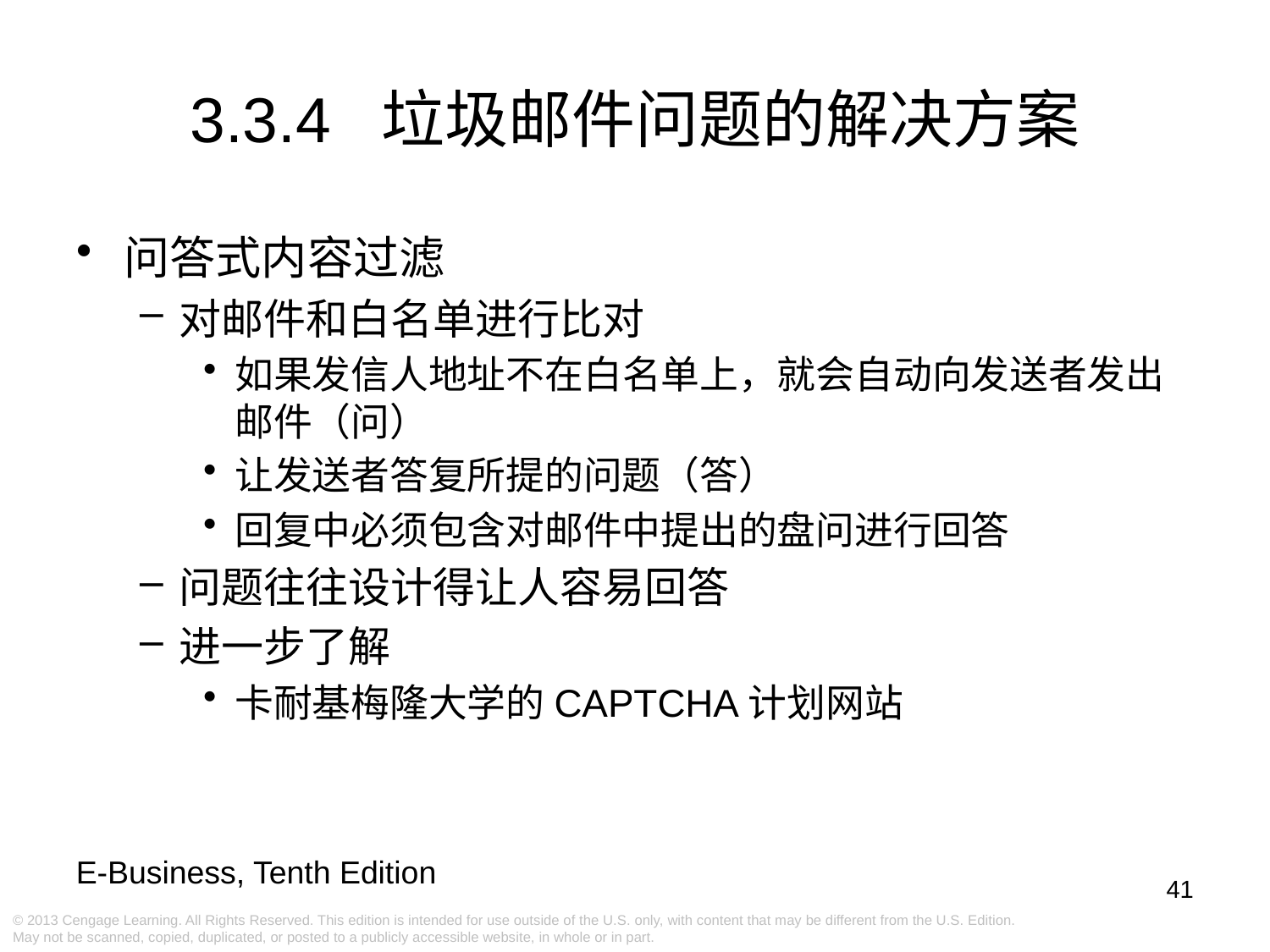

# 3.3.4  垃圾邮件问题的解决方案
问答式内容过滤
对邮件和白名单进行比对
如果发信人地址不在白名单上，就会自动向发送者发出邮件（问）
让发送者答复所提的问题（答）
回复中必须包含对邮件中提出的盘问进行回答
问题往往设计得让人容易回答
进一步了解
卡耐基梅隆大学的CAPTCHA计划网站
41